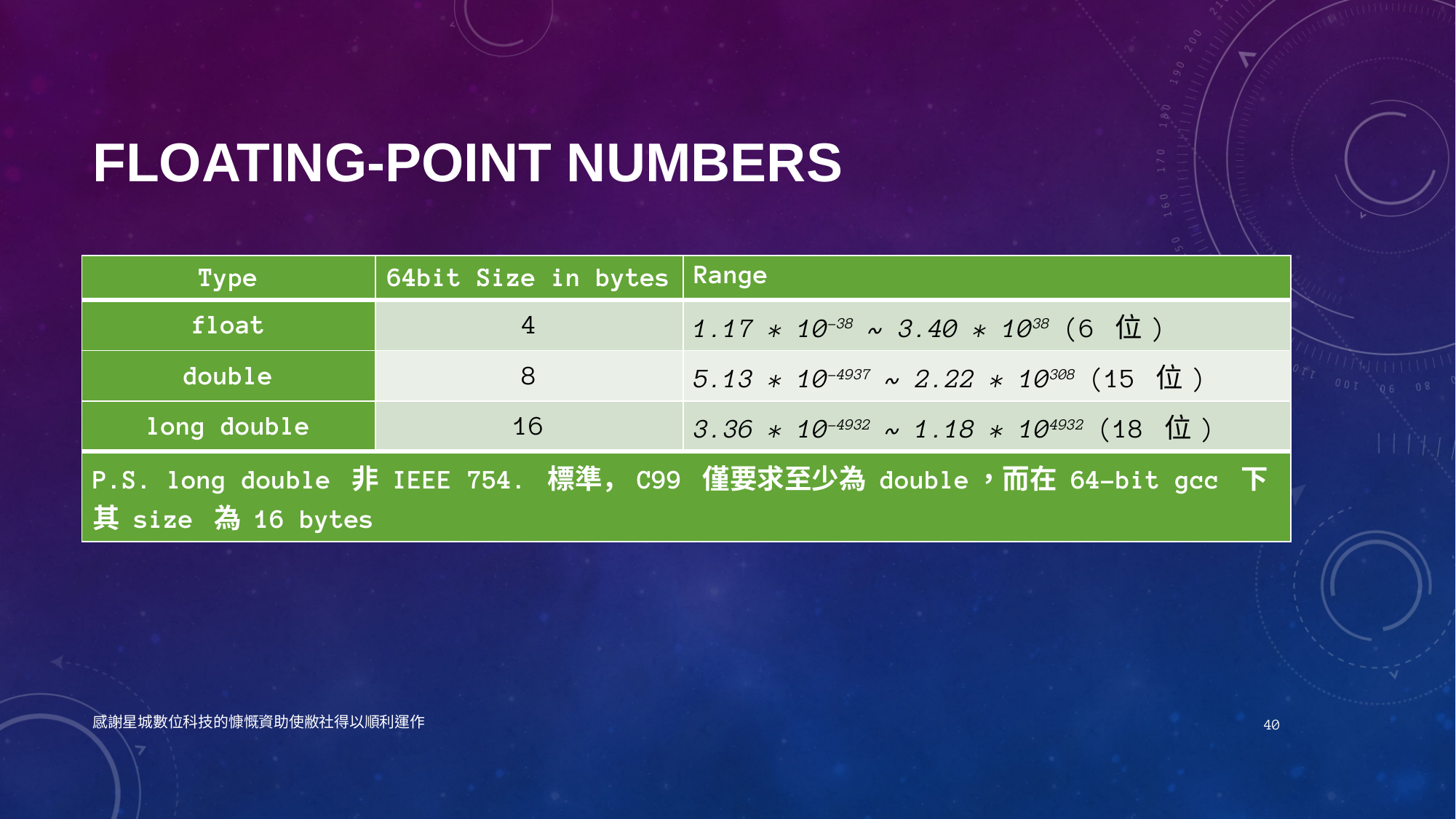

# Floating-Point Numbers
|  |  |  |  |  |
| --- | --- | --- | --- | --- |
|  |  |  |  |  |
| Type | 64bit Size in bytes | Range |
| --- | --- | --- |
| float | 4 | 1.17 \* 10-38 ~ 3.40 \* 1038 (6 位) |
| double | 8 | 5.13 \* 10-4937 ~ 2.22 \* 10308 (15 位) |
| long double | 16 | 3.36 \* 10-4932 ~ 1.18 \* 104932 (18 位) |
| P.S. long double 非 IEEE 754. 標準，C99 僅要求至少為 double，而在 64-bit gcc 下其 size 為 16 bytes |  |  |
感謝星城數位科技的慷慨資助使敝社得以順利運作
40